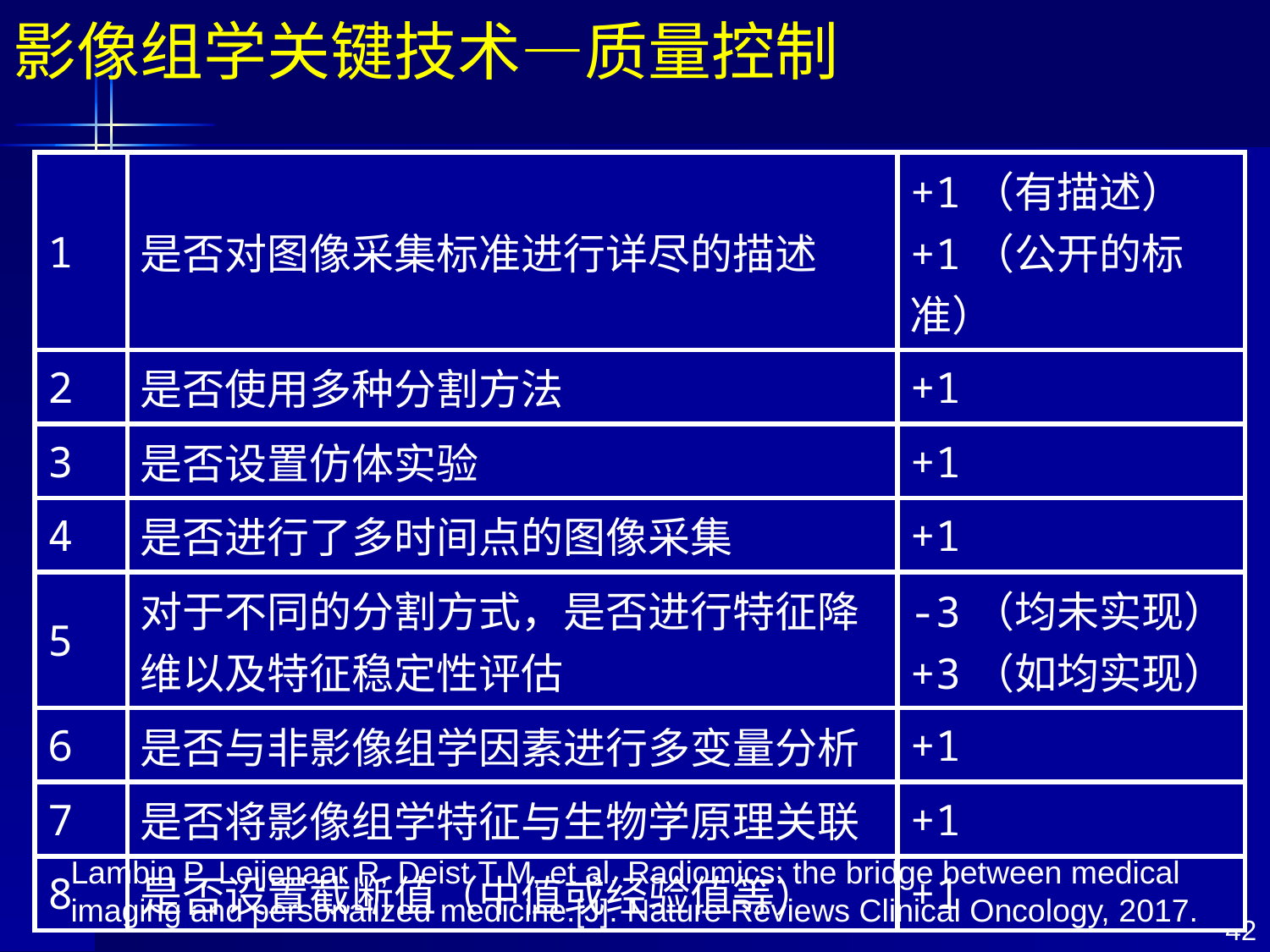

影像组学关键技术—质量控制
| 1 | 是否对图像采集标准进行详尽的描述 | +1（有描述） +1（公开的标准） |
| --- | --- | --- |
| 2 | 是否使用多种分割方法 | +1 |
| 3 | 是否设置仿体实验 | +1 |
| 4 | 是否进行了多时间点的图像采集 | +1 |
| 5 | 对于不同的分割方式，是否进行特征降维以及特征稳定性评估 | -3（均未实现） +3（如均实现） |
| 6 | 是否与非影像组学因素进行多变量分析 | +1 |
| 7 | 是否将影像组学特征与生物学原理关联 | +1 |
| 8 | 是否设置截断值（中值或经验值等） | +1 |
Lambin P, Leijenaar R, Deist T M, et al. Radiomics: the bridge between medical imaging and personalized medicine.[J]. Nature Reviews Clinical Oncology, 2017.